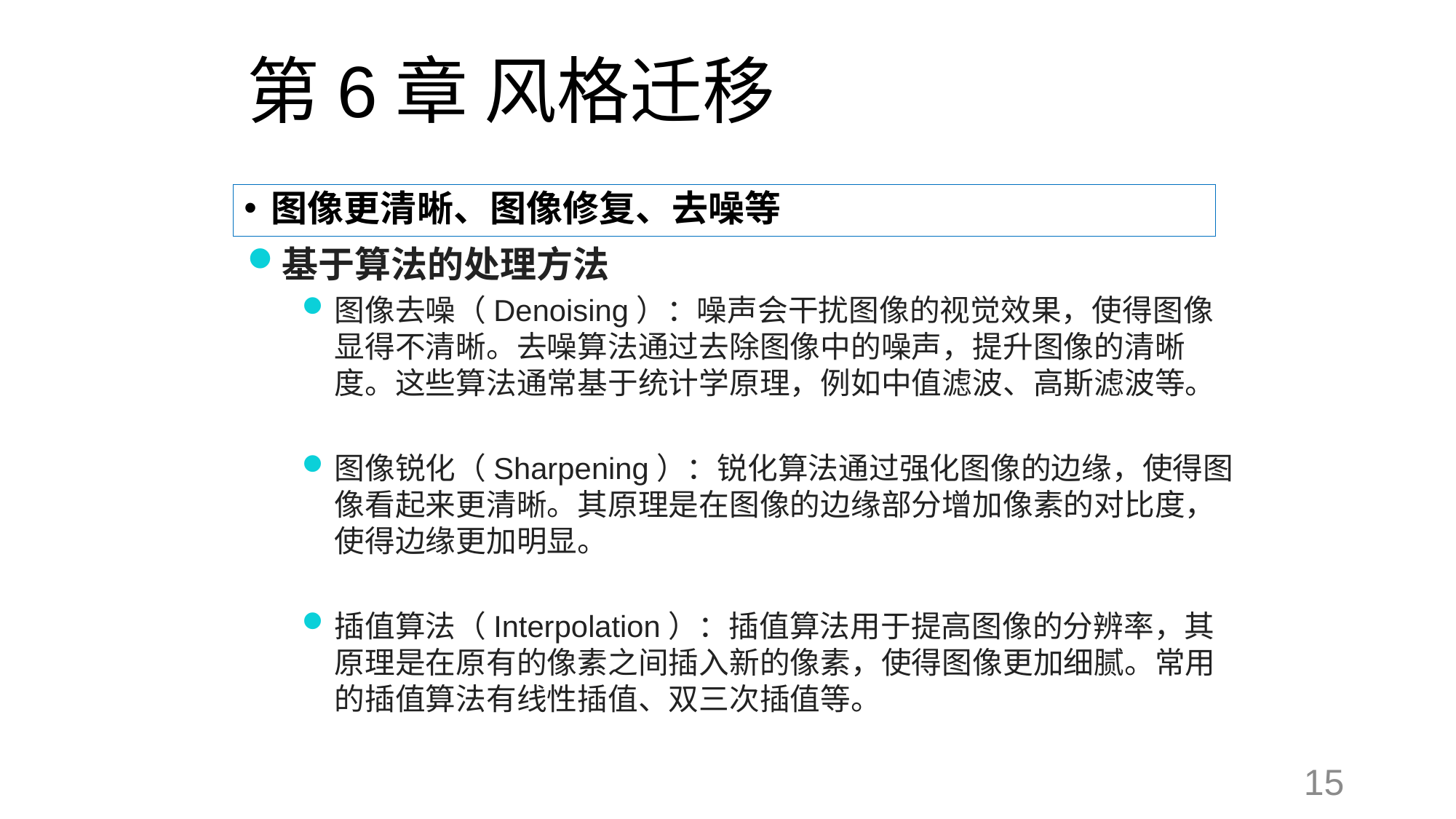

# 第6章 风格迁移
图像更清晰、图像修复、去噪等
基于算法的处理方法
图像去噪（Denoising）：噪声会干扰图像的视觉效果，使得图像显得不清晰。去噪算法通过去除图像中的噪声，提升图像的清晰度。这些算法通常基于统计学原理，例如中值滤波、高斯滤波等。

图像锐化（Sharpening）：锐化算法通过强化图像的边缘，使得图像看起来更清晰。其原理是在图像的边缘部分增加像素的对比度，使得边缘更加明显。

插值算法（Interpolation）：插值算法用于提高图像的分辨率，其原理是在原有的像素之间插入新的像素，使得图像更加细腻。常用的插值算法有线性插值、双三次插值等。
15